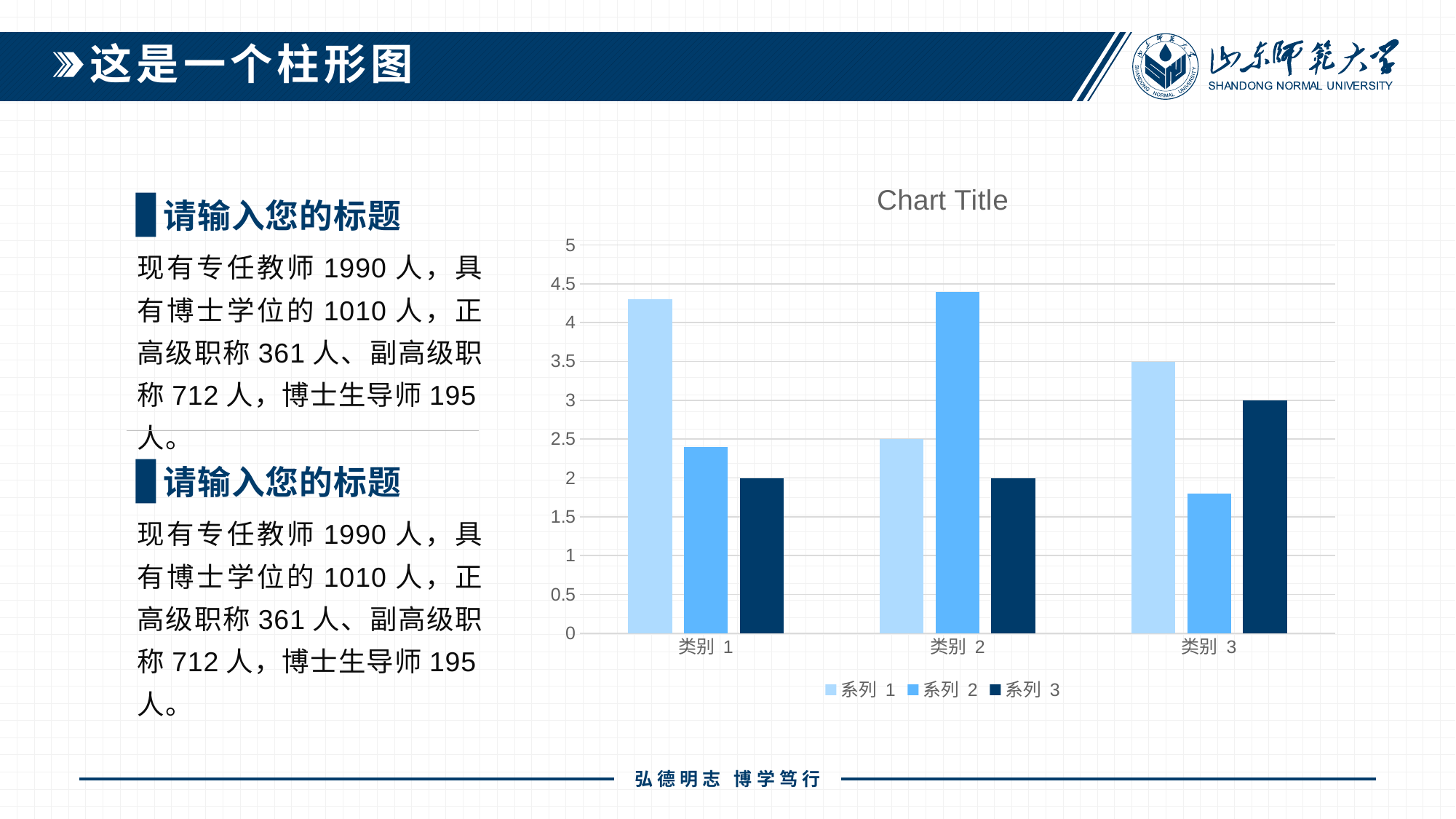

这是一个柱形图

### Chart:

| Category | 系列 1 | 系列 2 | 系列 3 |
|---|---|---|---|
| 类别 1 | 4.3 | 2.4 | 2.0 |
| 类别 2 | 2.5 | 4.4 | 2.0 |
| 类别 3 | 3.5 | 1.8 | 3.0 |
请输入您的标题

现有专任教师1990人，具有博士学位的1010人，正高级职称361人、副高级职称712人，博士生导师195人。
请输入您的标题

现有专任教师1990人，具有博士学位的1010人，正高级职称361人、副高级职称712人，博士生导师195人。